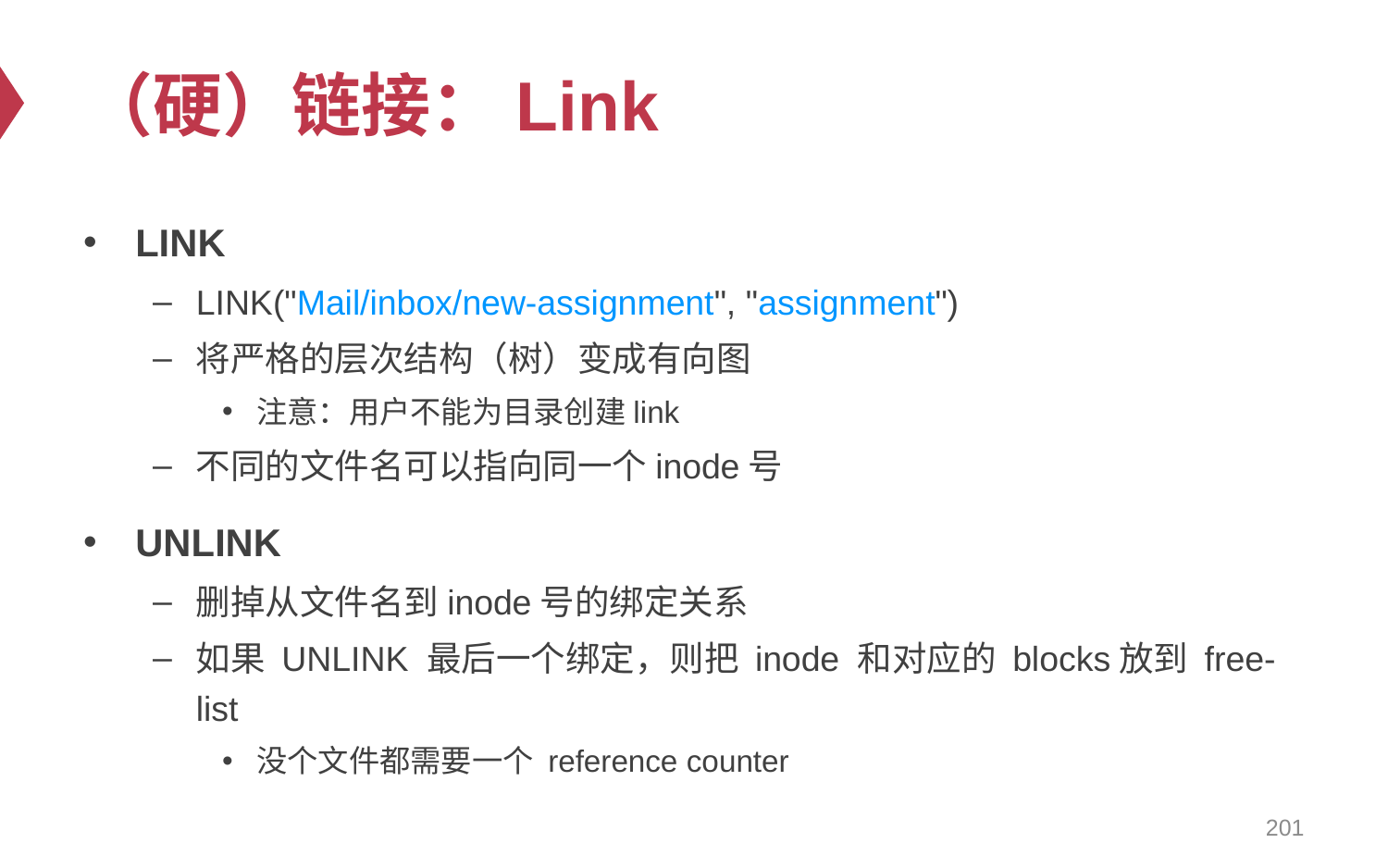

# （硬）链接：Link
LINK
LINK("Mail/inbox/new-assignment", "assignment")
将严格的层次结构（树）变成有向图
注意：用户不能为目录创建link
不同的文件名可以指向同一个inode号
UNLINK
删掉从文件名到inode号的绑定关系
如果 UNLINK 最后一个绑定，则把 inode 和对应的 blocks放到 free-list
没个文件都需要一个 reference counter
201